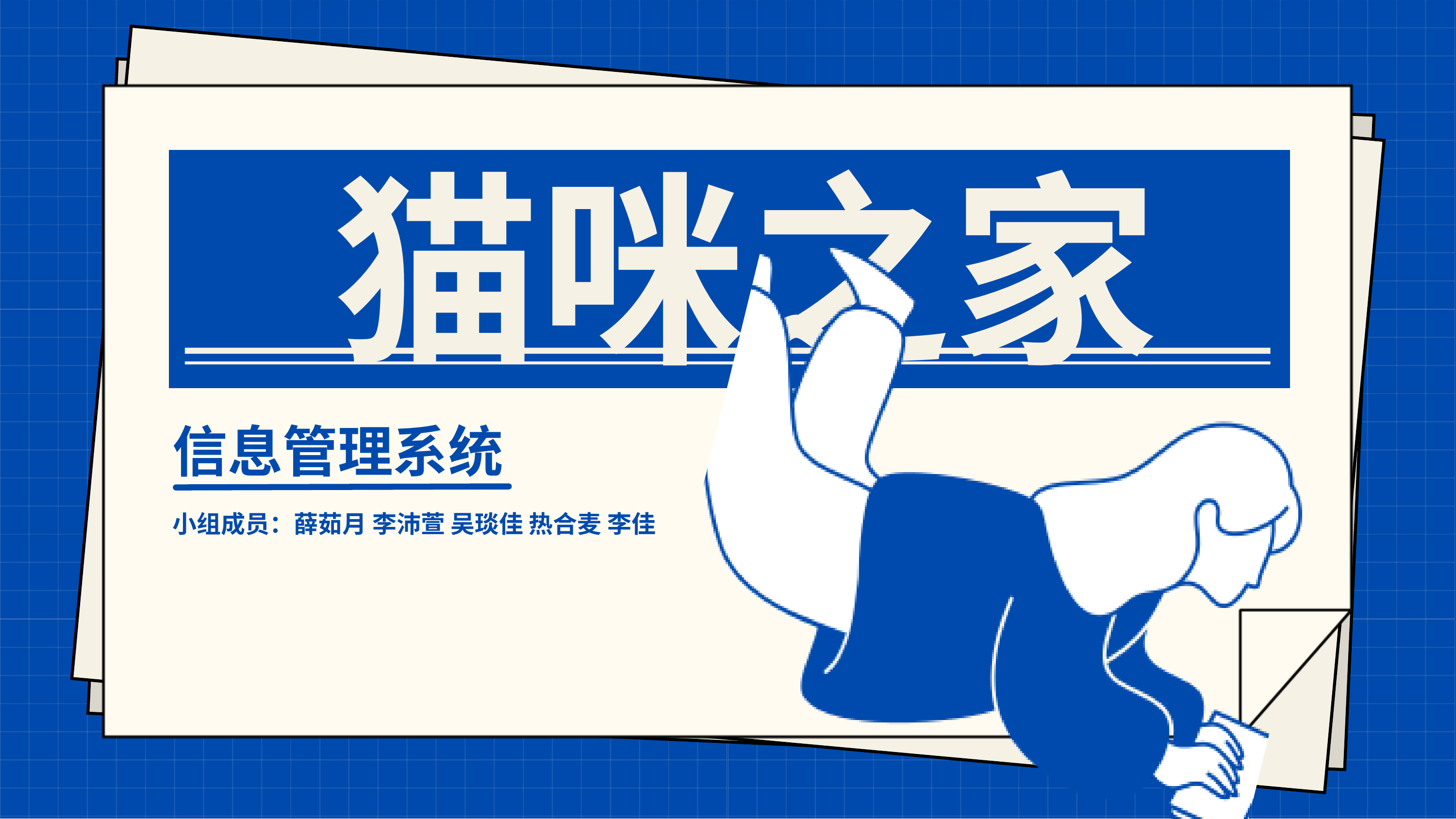

猫咪之家

信息管理系统

小组成员：薛茹月 李沛萱 吴琰佳 热合麦 李佳